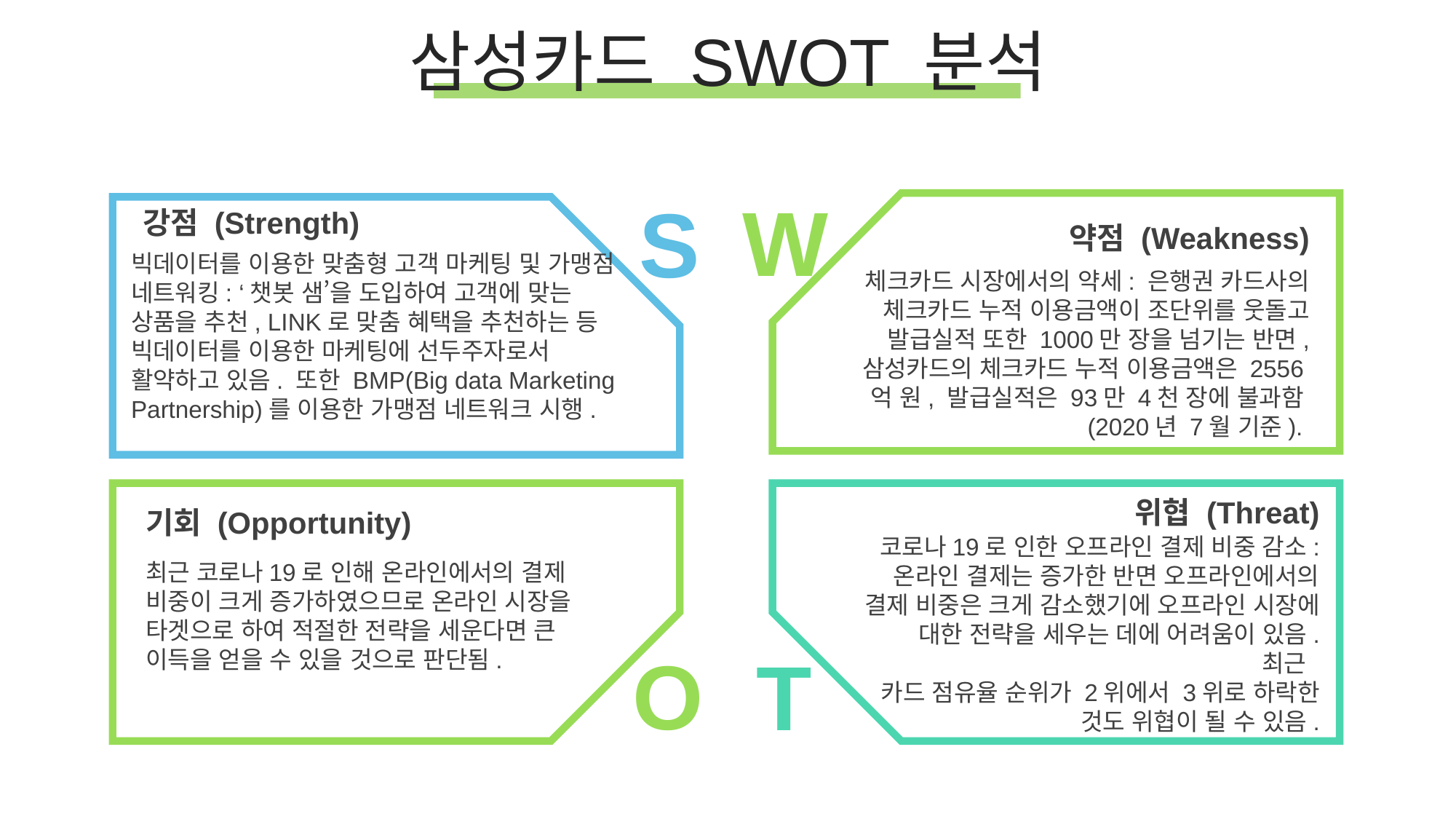

삼성카드 SWOT 분석

W
S

강점 (Strength)
빅데이터를 이용한 맞춤형 고객 마케팅 및 가맹점 네트워킹: ‘챗봇 샘’을 도입하여 고객에 맞는 상품을 추천, LINK로 맞춤 혜택을 추천하는 등 빅데이터를 이용한 마케팅에 선두주자로서 활약하고 있음. 또한 BMP(Big data Marketing Partnership)를 이용한 가맹점 네트워크 시행.
약점 (Weakness)

체크카드 시장에서의 약세: 은행권 카드사의 체크카드 누적 이용금액이 조단위를 웃돌고 발급실적 또한 1000만 장을 넘기는 반면, 삼성카드의 체크카드 누적 이용금액은 2556억 원, 발급실적은 93만 4천 장에 불과함(2020년 7월 기준).

위협 (Threat)
코로나19로 인한 오프라인 결제 비중 감소: 온라인 결제는 증가한 반면 오프라인에서의 결제 비중은 크게 감소했기에 오프라인 시장에 대한 전략을 세우는 데에 어려움이 있음. 최근
카드 점유율 순위가 2위에서 3위로 하락한 것도 위협이 될 수 있음.
기회 (Opportunity)
최근 코로나19로 인해 온라인에서의 결제 비중이 크게 증가하였으므로 온라인 시장을 타겟으로 하여 적절한 전략을 세운다면 큰 이득을 얻을 수 있을 것으로 판단됨.
O
T